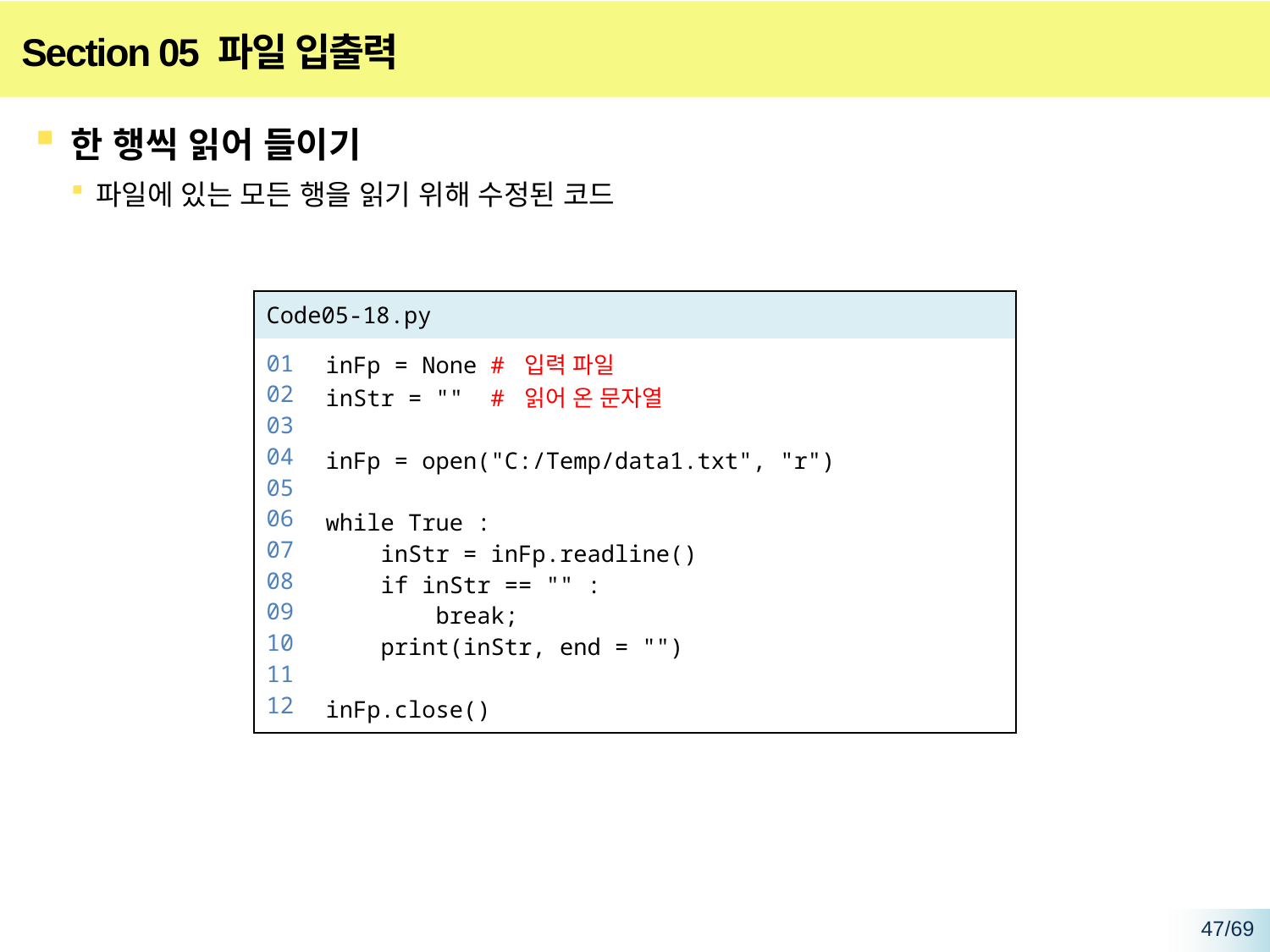

# Section 05 파일 입출력
한 행씩 읽어 들이기
파일에 있는 모든 행을 읽기 위해 수정된 코드

| Code05-18.py |  |
| --- | --- |
| 01 02 03 04 05 06 07 08 09 10 11 12 | inFp = None # 입력 파일 inStr = "" # 읽어 온 문자열 inFp = open("C:/Temp/data1.txt", "r") while True : inStr = inFp.readline() if inStr == "" : break; print(inStr, end = "") inFp.close() |